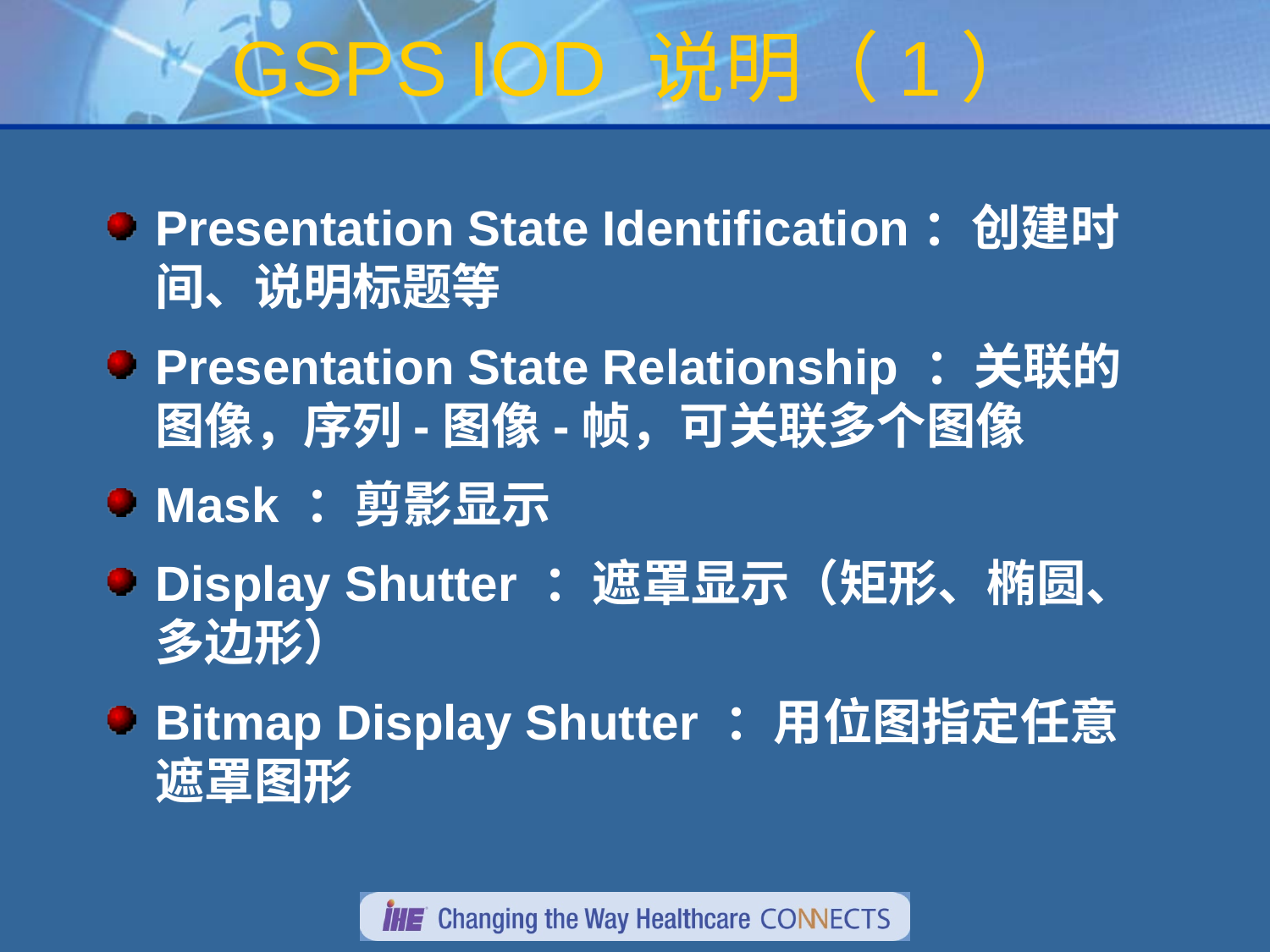

# GSPS IOD 说明（1）
Presentation State Identification：创建时间、说明标题等
Presentation State Relationship ：关联的图像，序列-图像-帧，可关联多个图像
Mask ：剪影显示
Display Shutter ：遮罩显示（矩形、椭圆、多边形）
Bitmap Display Shutter ：用位图指定任意遮罩图形